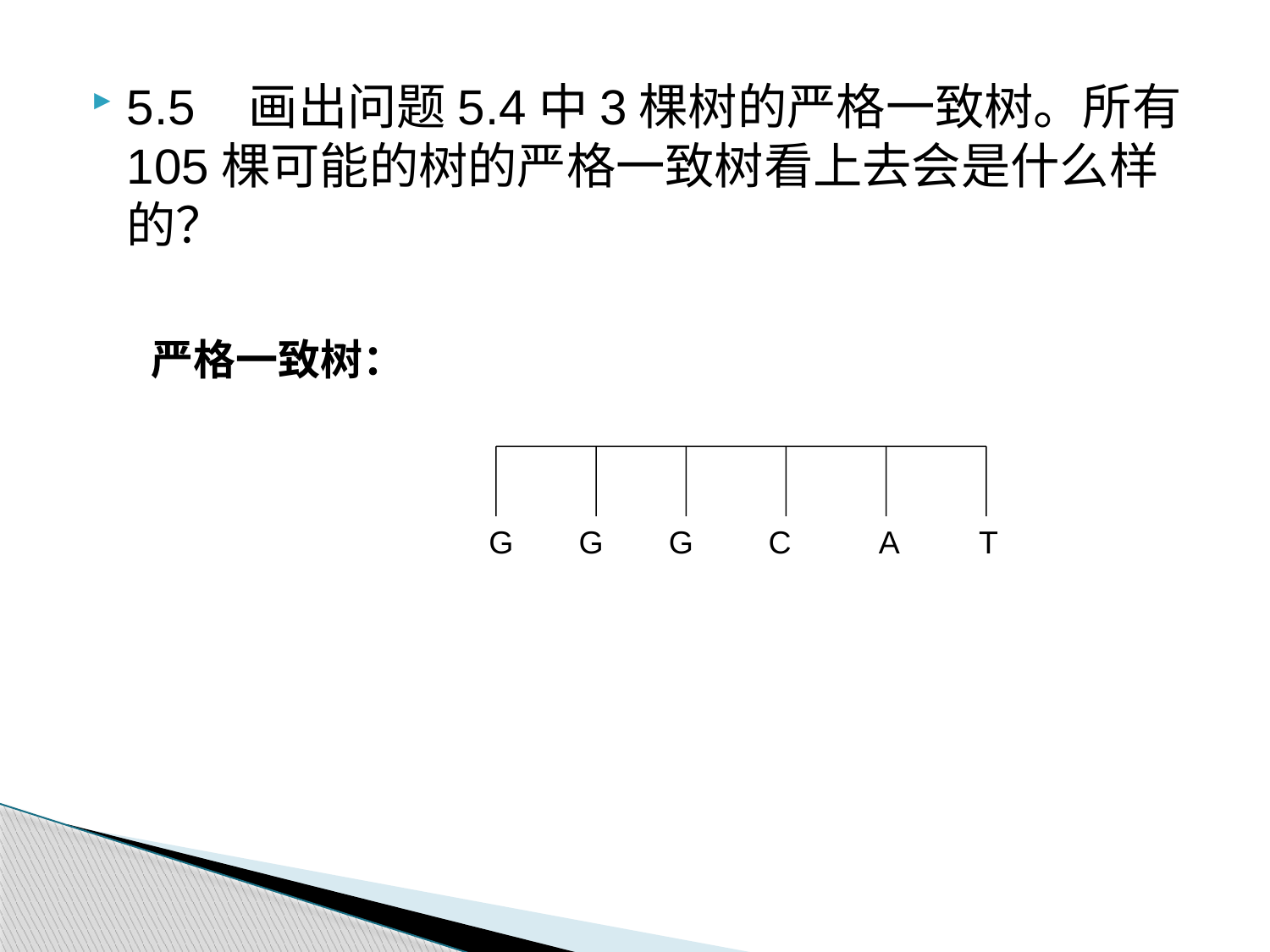

5.5   画出问题5.4中3棵树的严格一致树。所有105棵可能的树的严格一致树看上去会是什么样的？

严格一致树：

G
G
G
C
A
T